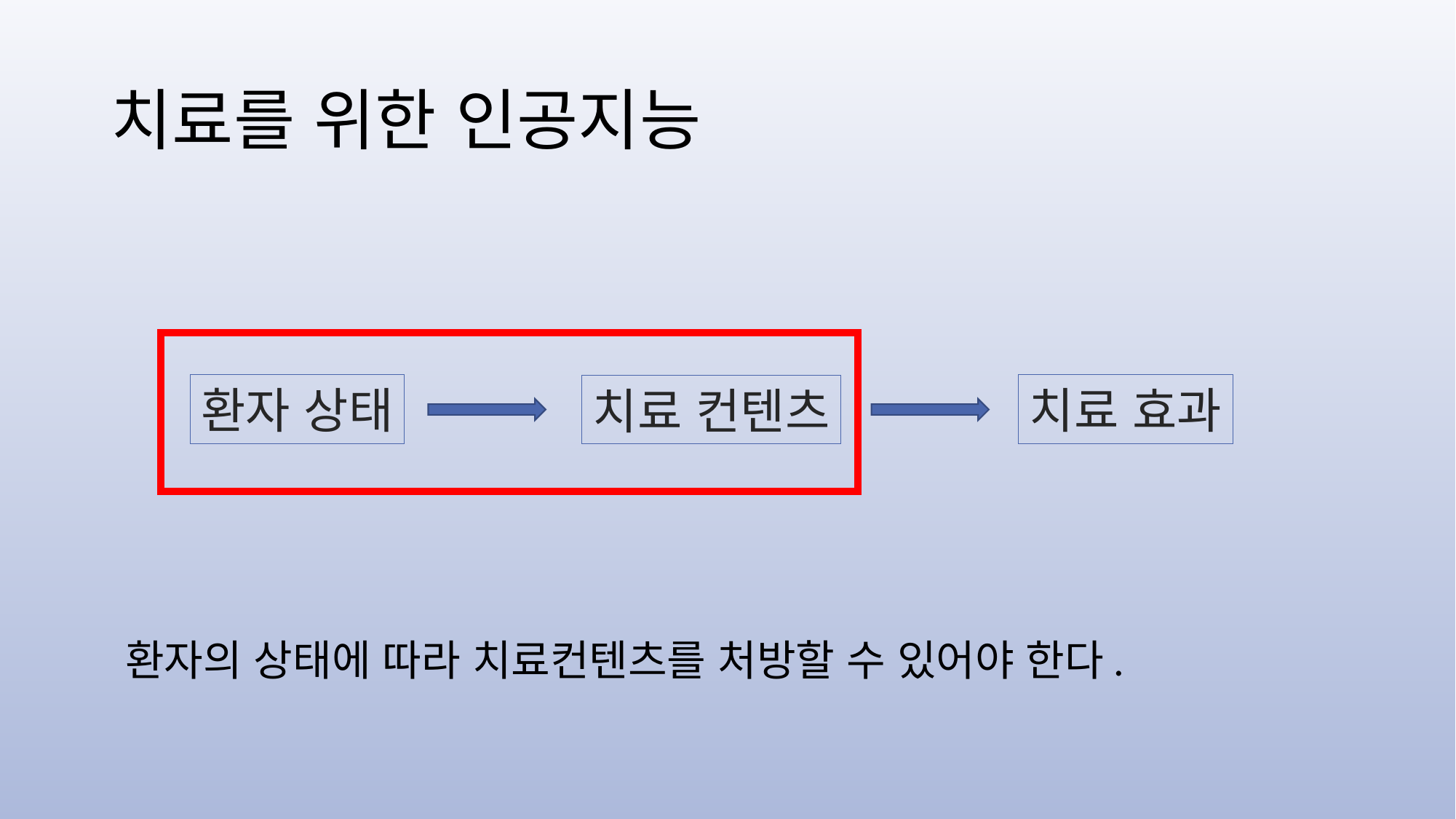

# 치료를 위한 인공지능

환자 상태
치료 효과
치료 컨텐츠

환자의 상태에 따라 치료컨텐츠를 처방할 수 있어야 한다.